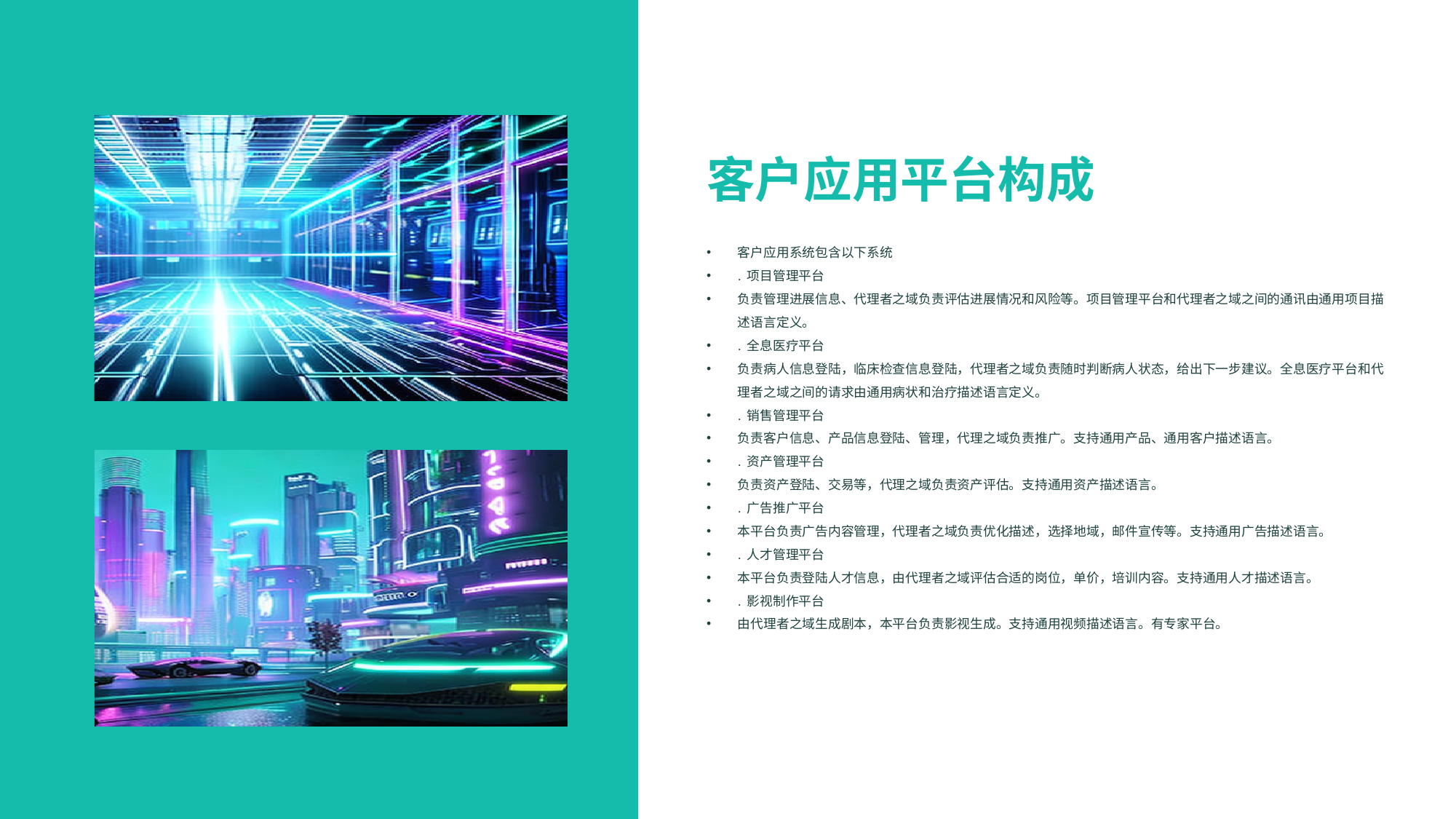

客户应用平台构成

客户应用系统包含以下系统
. 项目管理平台
负责管理进展信息、代理者之域负责评估进展情况和风险等。项目管理平台和代理者之域之间的通讯由通用项目描述语言定义。
. 全息医疗平台
负责病人信息登陆，临床检查信息登陆，代理者之域负责随时判断病人状态，给出下一步建议。全息医疗平台和代理者之域之间的请求由通用病状和治疗描述语言定义。
. 销售管理平台
负责客户信息、产品信息登陆、管理，代理之域负责推广。支持通用产品、通用客户描述语言。
. 资产管理平台
负责资产登陆、交易等，代理之域负责资产评估。支持通用资产描述语言。
. 广告推广平台
本平台负责广告内容管理，代理者之域负责优化描述，选择地域，邮件宣传等。支持通用广告描述语言。
. 人才管理平台
本平台负责登陆人才信息，由代理者之域评估合适的岗位，单价，培训内容。支持通用人才描述语言。
. 影视制作平台
由代理者之域生成剧本，本平台负责影视生成。支持通用视频描述语言。有专家平台。